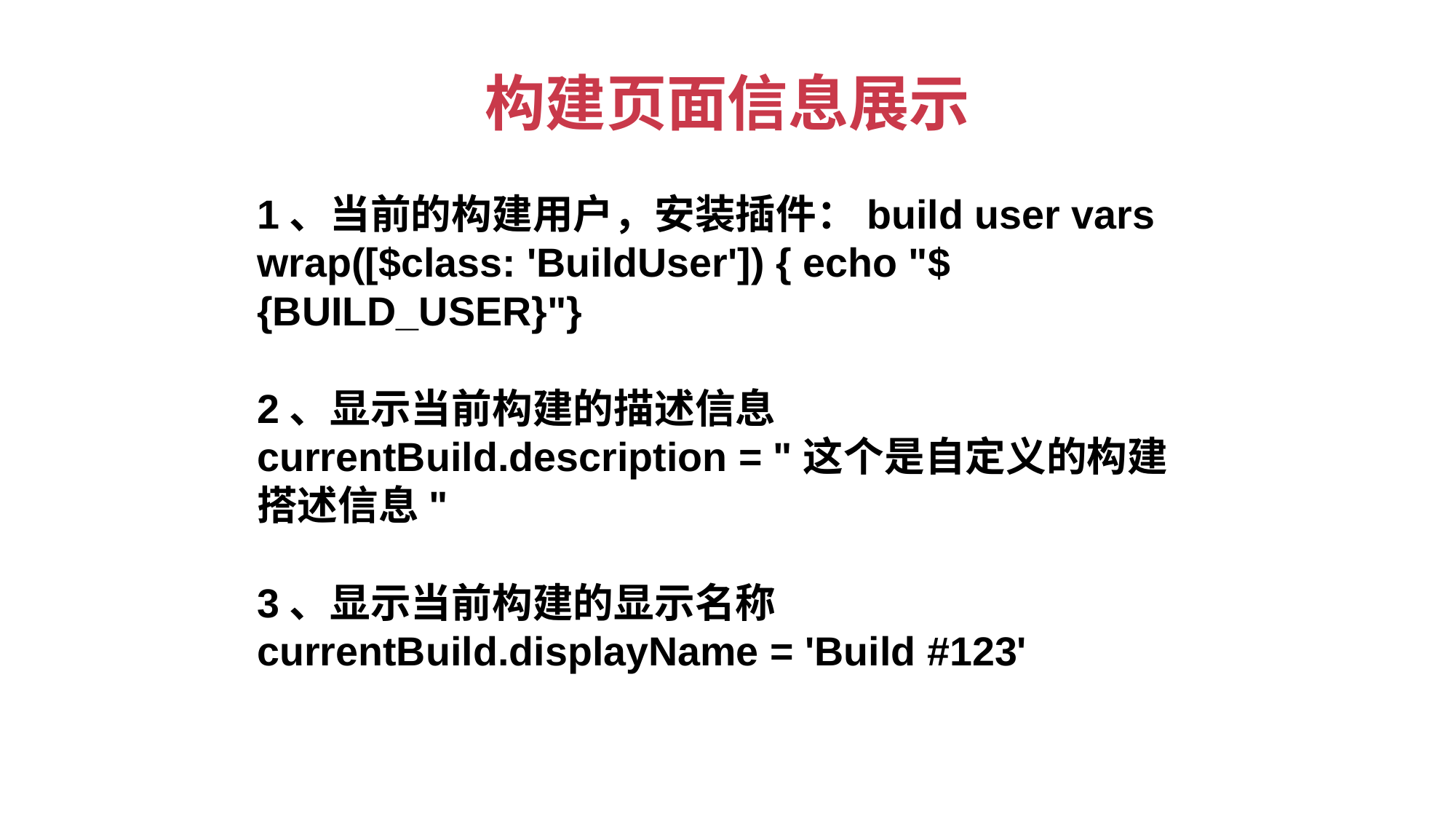

# 构建页面信息展示
1、当前的构建用户，安装插件：build user vars
wrap([$class: 'BuildUser']) { echo "${BUILD_USER}"}

2、显示当前构建的描述信息
currentBuild.description = "这个是自定义的构建搭述信息"

3、显示当前构建的显示名称
currentBuild.displayName = 'Build #123'